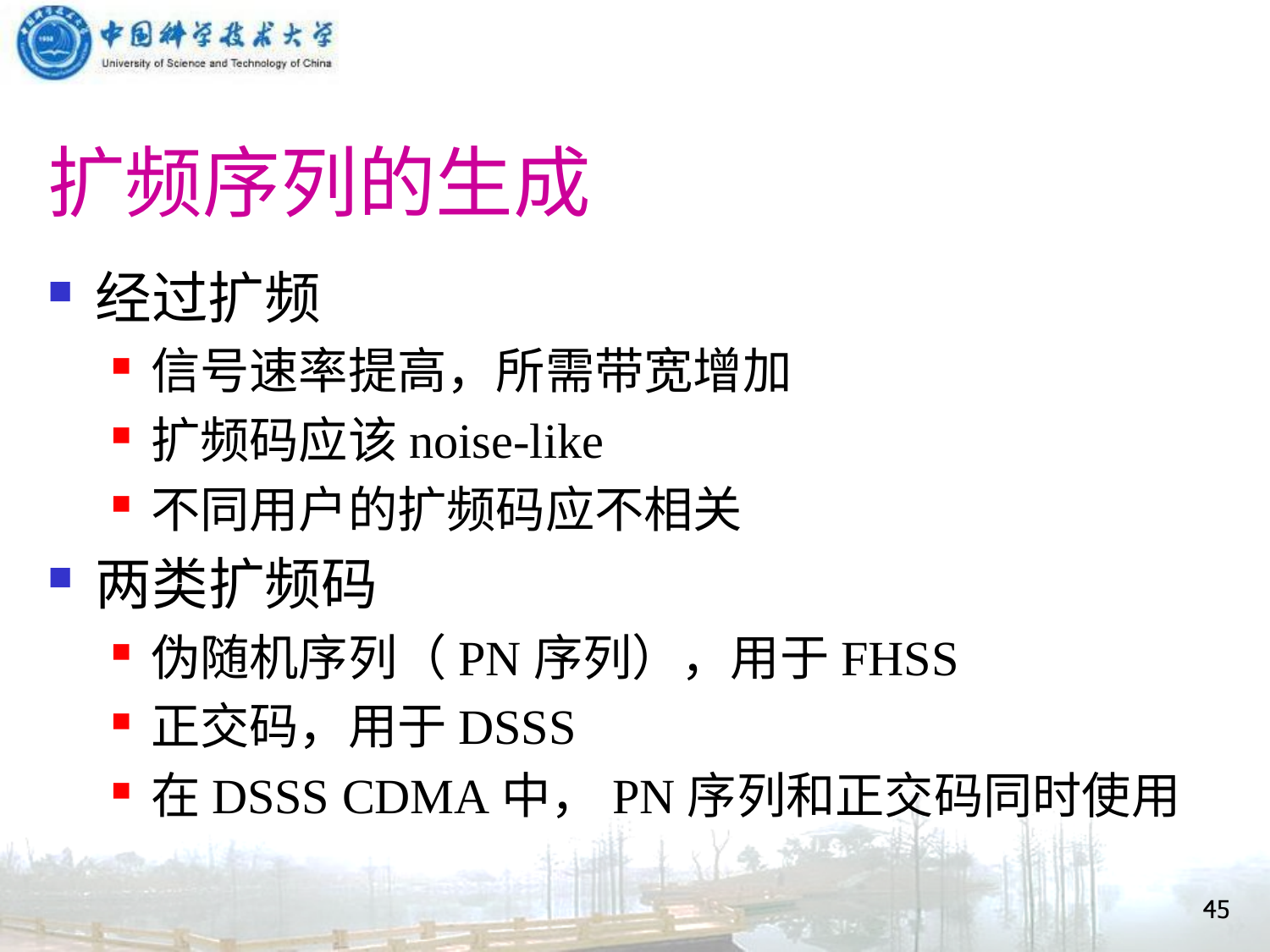

# 扩频序列的生成
经过扩频
信号速率提高，所需带宽增加
扩频码应该noise-like
不同用户的扩频码应不相关
两类扩频码
伪随机序列（PN序列），用于FHSS
正交码，用于DSSS
在DSSS CDMA中，PN序列和正交码同时使用

45